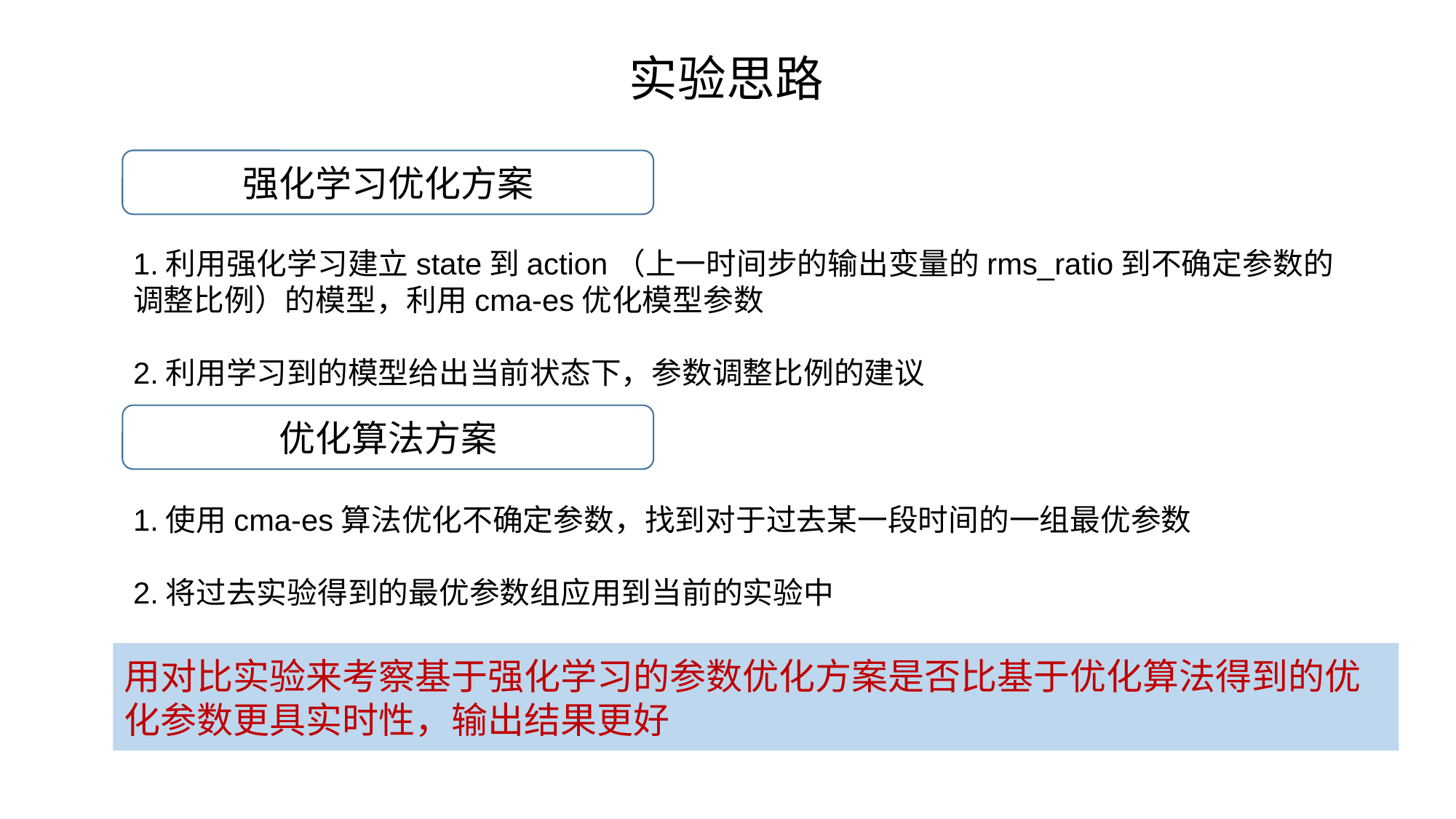

实验思路

强化学习优化方案

1.利用强化学习建立state到action（上一时间步的输出变量的rms_ratio到不确定参数的调整比例）的模型，利用cma-es优化模型参数

2.利用学习到的模型给出当前状态下，参数调整比例的建议
优化算法方案
1.使用cma-es算法优化不确定参数，找到对于过去某一段时间的一组最优参数

2.将过去实验得到的最优参数组应用到当前的实验中
用对比实验来考察基于强化学习的参数优化方案是否比基于优化算法得到的优化参数更具实时性，输出结果更好